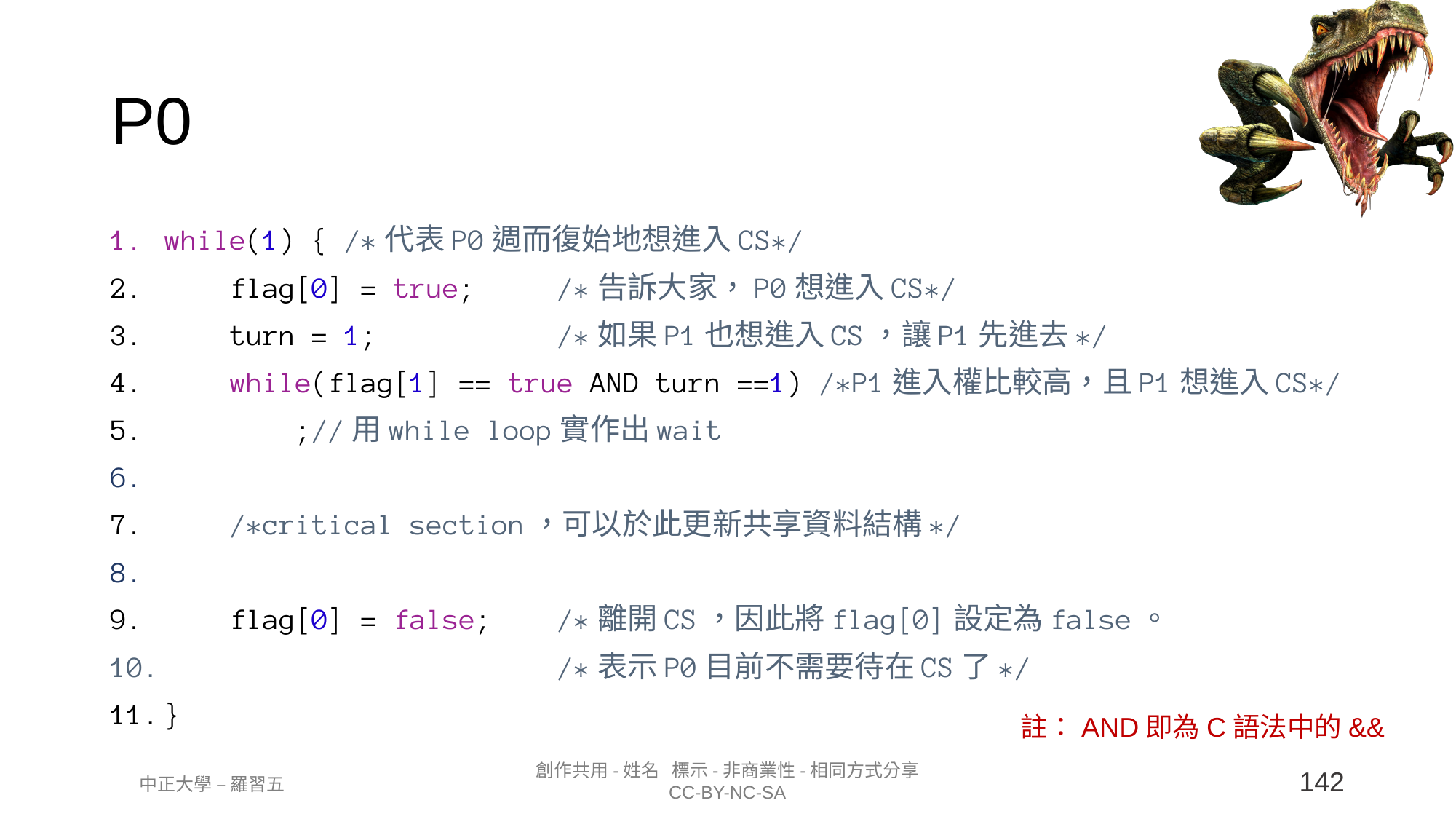

# P0
while(1) { /*代表P0週而復始地想進入CS*/
    flag[0] = true;     /*告訴大家，P0想進入CS*/
    turn = 1;           /*如果P1也想進入CS，讓P1先進去*/
    while(flag[1] == true AND turn ==1) /*P1進入權比較高，且P1想進入CS*/
        ;//用while loop實作出wait

    /*critical section，可以於此更新共享資料結構*/

    flag[0] = false;    /*離開CS，因此將flag[0]設定為false。
                        /*表示P0目前不需要待在CS了*/
}
註：AND即為C語法中的&&